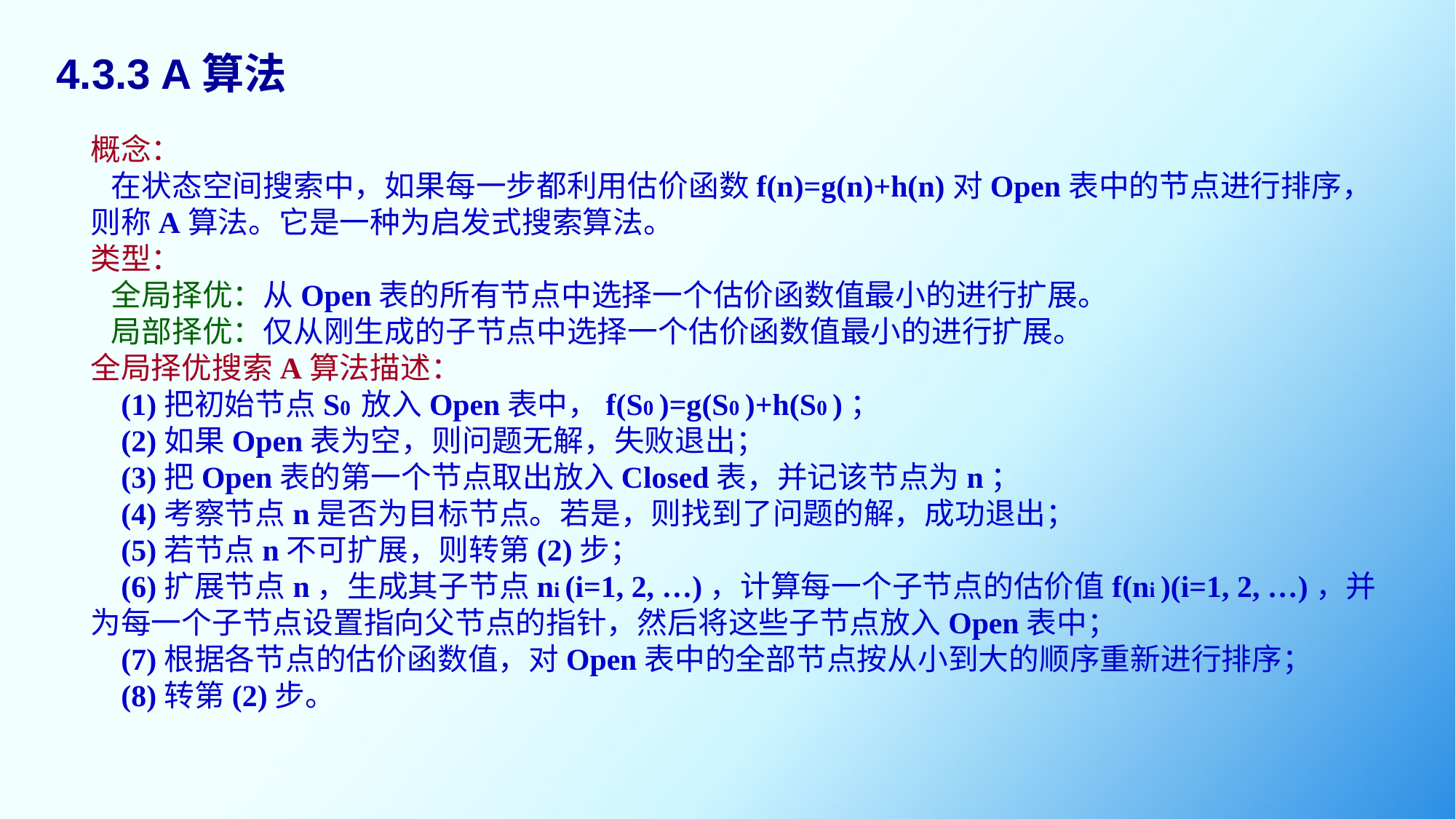

4.3.3 A算法
概念：
  在状态空间搜索中，如果每一步都利用估价函数f(n)=g(n)+h(n)对Open表中的节点进行排序，则称A算法。它是一种为启发式搜索算法。
类型：
  全局择优：从Open表的所有节点中选择一个估价函数值最小的进行扩展。
  局部择优：仅从刚生成的子节点中选择一个估价函数值最小的进行扩展。
全局择优搜索A算法描述：
    (1)把初始节点S0 放入Open表中，f(S0 )=g(S0 )+h(S0 )；
    (2)如果Open表为空，则问题无解，失败退出；
    (3)把Open表的第一个节点取出放入Closed表，并记该节点为n；
    (4)考察节点n是否为目标节点。若是，则找到了问题的解，成功退出；
    (5)若节点n不可扩展，则转第(2)步；
    (6)扩展节点n，生成其子节点ni (i=1, 2, …)，计算每一个子节点的估价值f(ni )(i=1, 2, …)，并为每一个子节点设置指向父节点的指针，然后将这些子节点放入Open表中；
    (7)根据各节点的估价函数值，对Open表中的全部节点按从小到大的顺序重新进行排序；
    (8)转第(2)步。